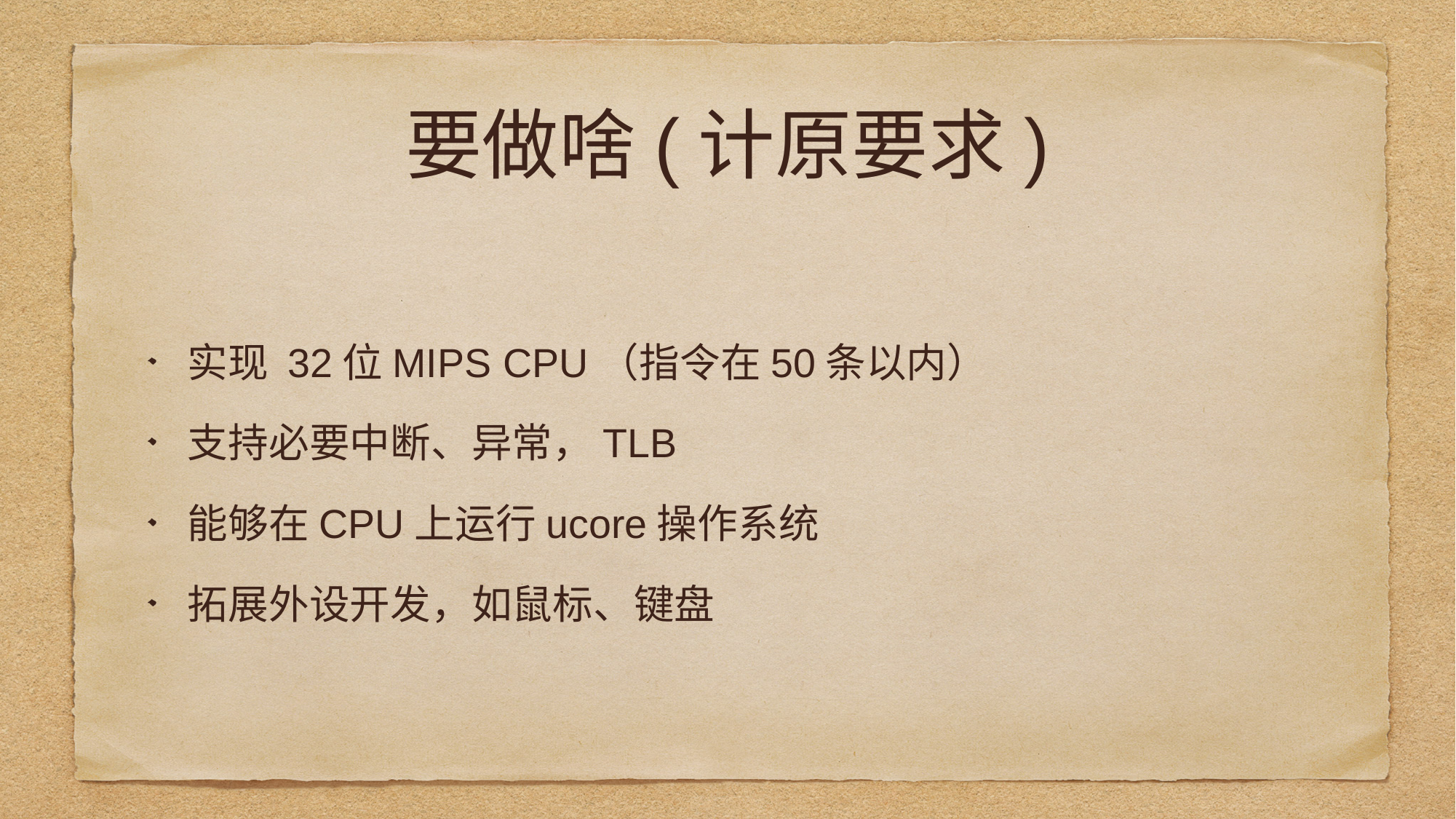

# 要做啥(计原要求)
实现 32位MIPS CPU（指令在50条以内）
支持必要中断、异常，TLB
能够在CPU上运行ucore操作系统
拓展外设开发，如鼠标、键盘